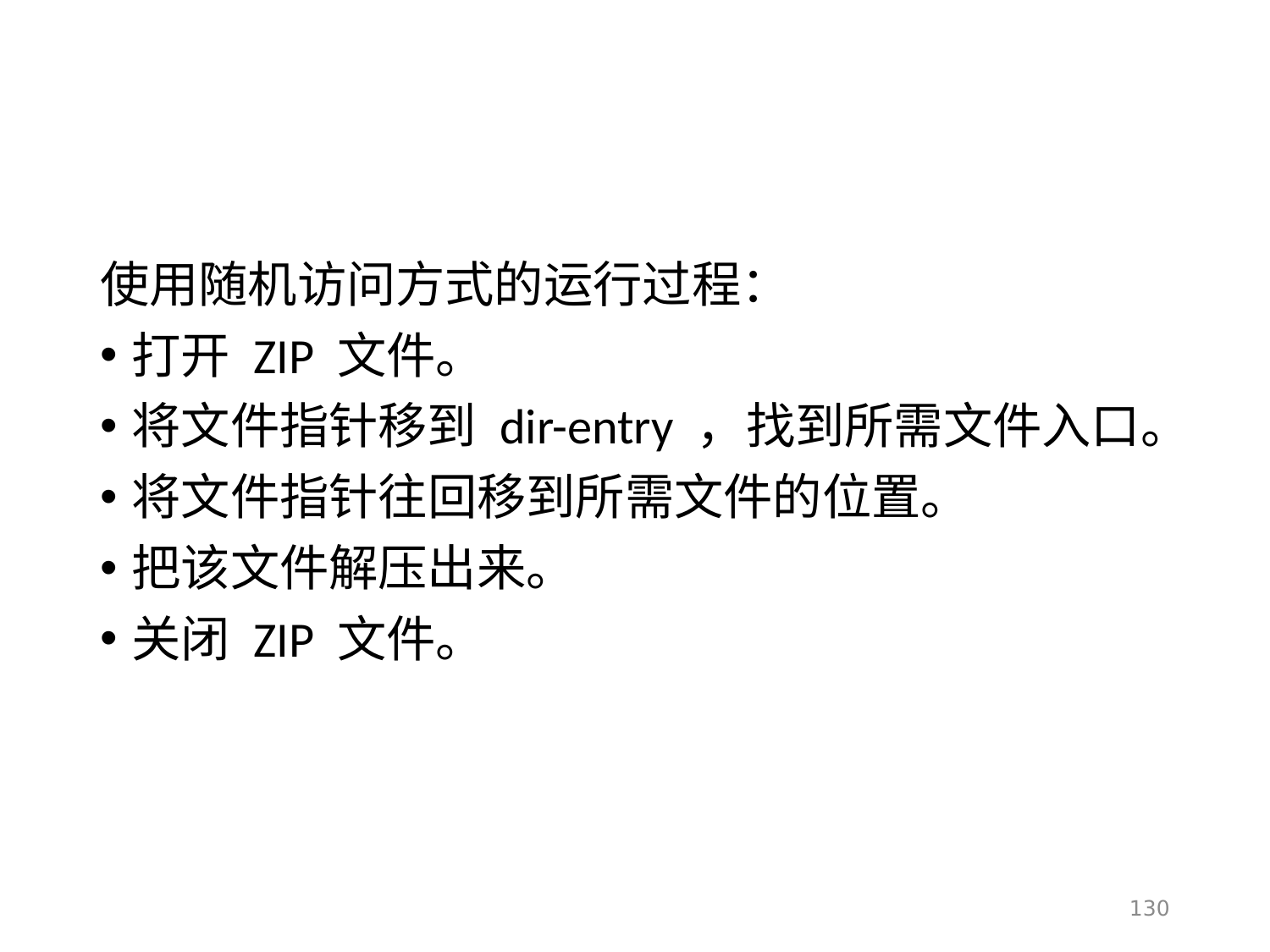

使用随机访问方式的运行过程：
打开 ZIP 文件。
将文件指针移到 dir-entry ，找到所需文件入口。
将文件指针往回移到所需文件的位置。
把该文件解压出来。
关闭 ZIP 文件。

130